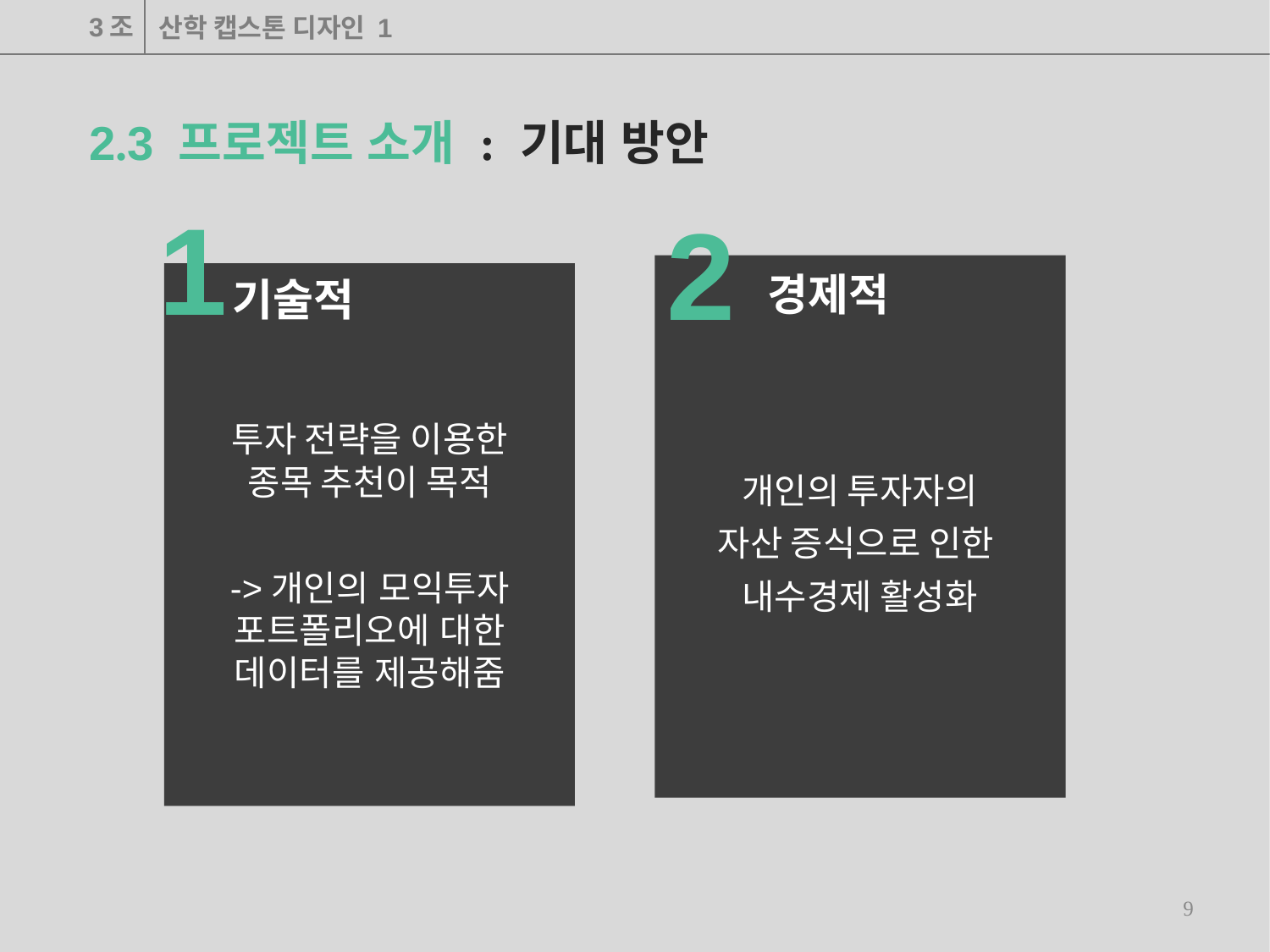

3조
산학 캡스톤 디자인 1
2.3 프로젝트 소개 : 기대 방안
1

2

경제적

기술적
투자 전략을 이용한 종목 추천이 목적

->개인의 모익투자 포트폴리오에 대한 데이터를 제공해줌
개인의 투자자의
자산 증식으로 인한
내수경제 활성화
9